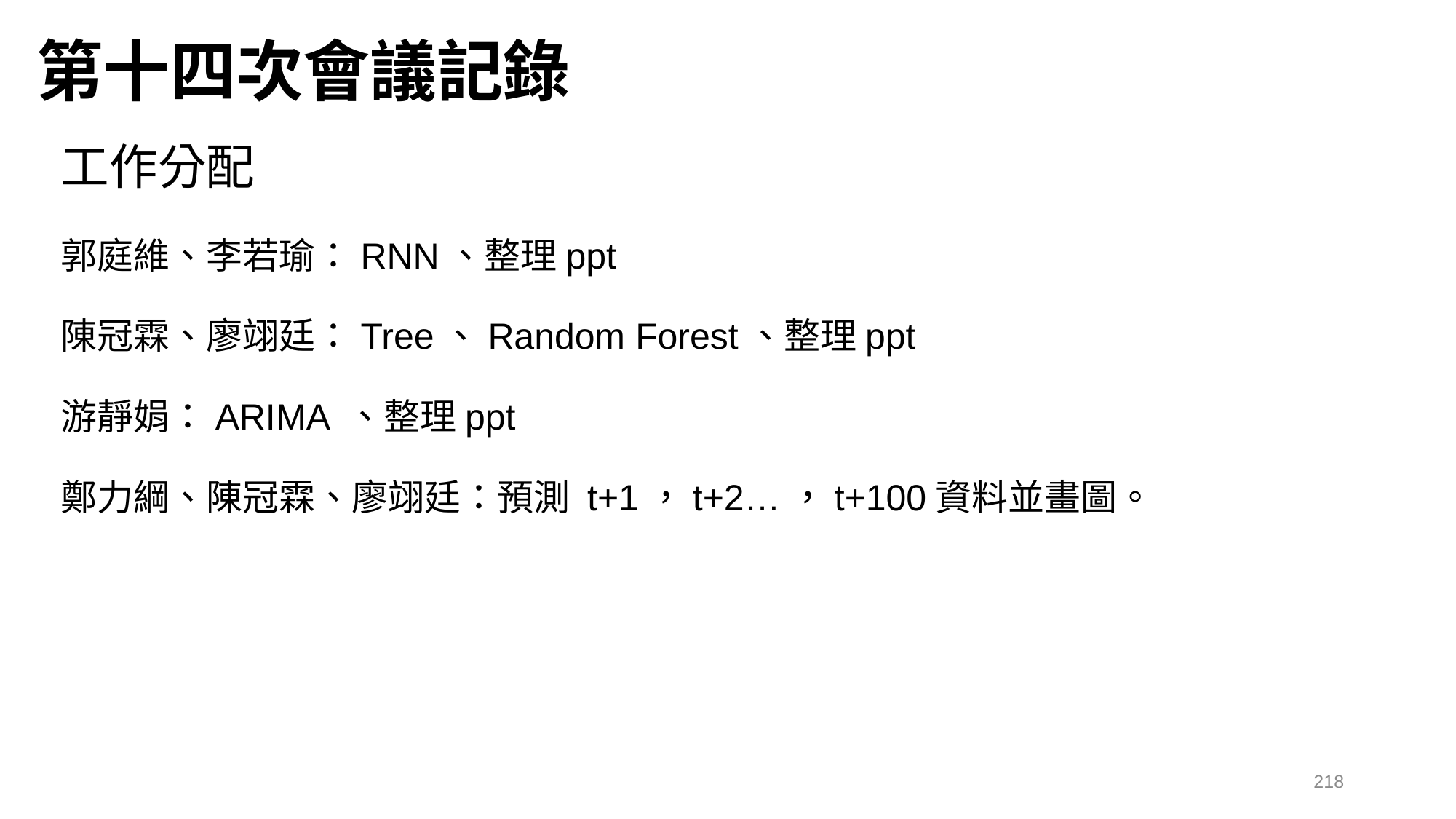

第十四次會議記錄
工作分配
郭庭維、李若瑜：RNN、整理ppt
陳冠霖、廖翊廷：Tree、Random Forest、整理ppt
游靜娟：ARIMA 、整理ppt
鄭力綱、陳冠霖、廖翊廷：預測 t+1，t+2…，t+100資料並畫圖。

218